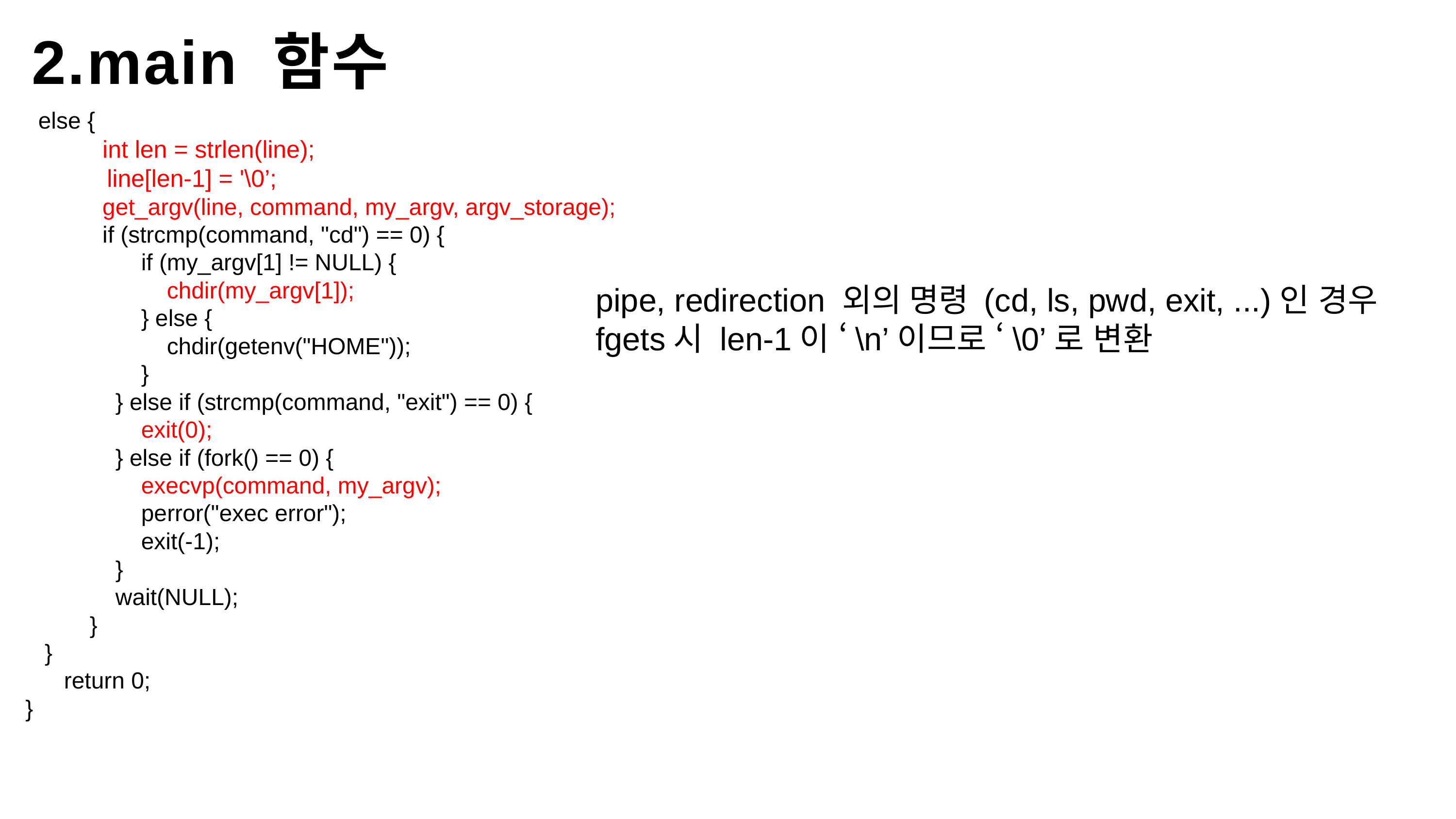

2.main 함수
  else {
            int len = strlen(line);
            line[len-1] = '\0’;
            get_argv(line, command, my_argv, argv_storage);
            if (strcmp(command, "cd") == 0) {
                  if (my_argv[1] != NULL) {
                      chdir(my_argv[1]);
                  } else {
                      chdir(getenv("HOME"));
                  }
              } else if (strcmp(command, "exit") == 0) {
                  exit(0);
              } else if (fork() == 0) {
                  execvp(command, my_argv);
                  perror("exec error");
                  exit(-1);
              }
              wait(NULL);
          }
   }
      return 0;
}

pipe, redirection 외의 명령 (cd, ls, pwd, exit, ...)인 경우
fgets시 len-1이 ‘\n’이므로 ‘\0’로 변환